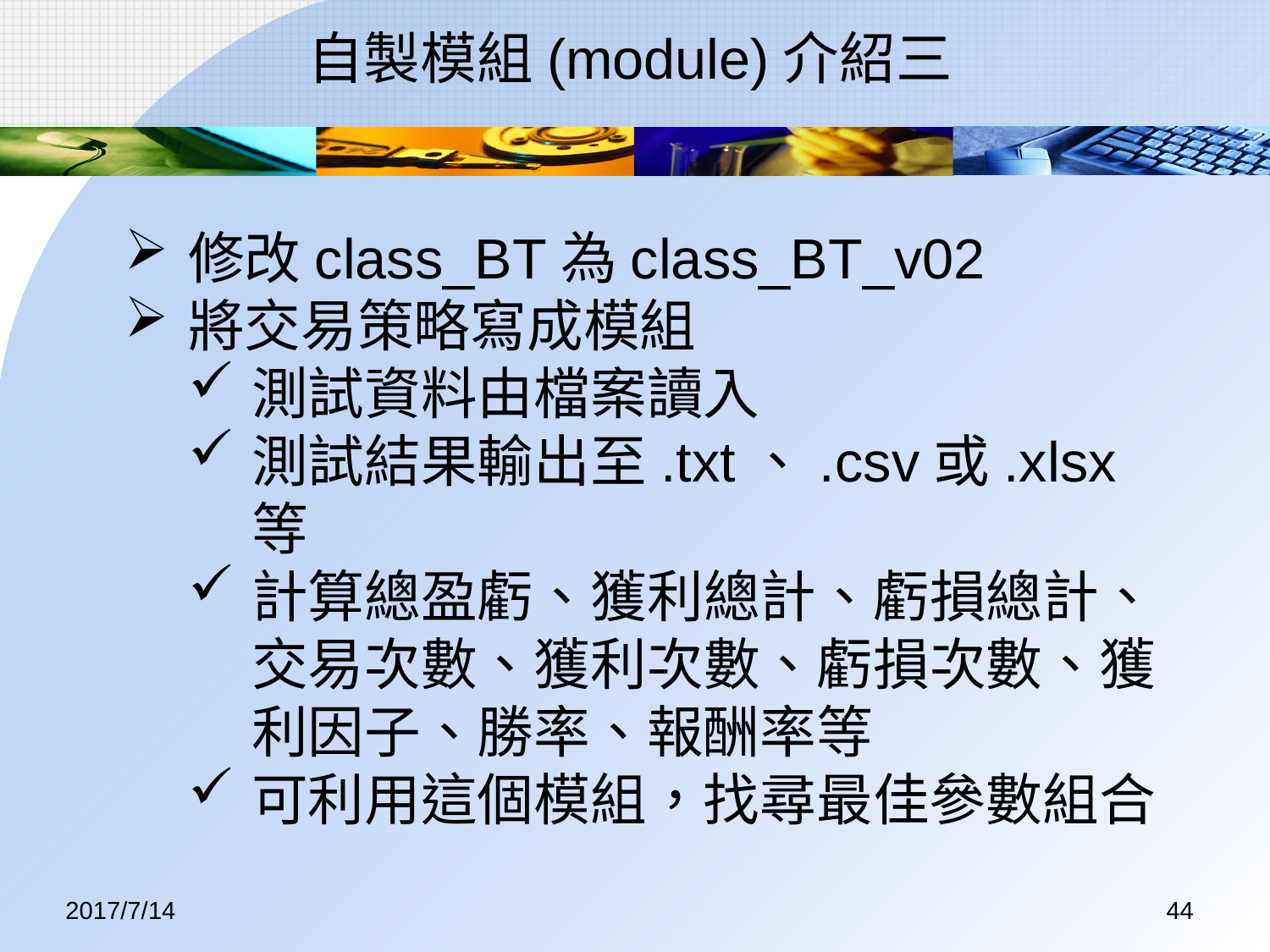

自製模組(module)介紹三
修改class_BT為class_BT_v02
將交易策略寫成模組
測試資料由檔案讀入
測試結果輸出至.txt、.csv或.xlsx等
計算總盈虧、獲利總計、虧損總計、交易次數、獲利次數、虧損次數、獲利因子、勝率、報酬率等
可利用這個模組，找尋最佳參數組合

2017/7/14
44